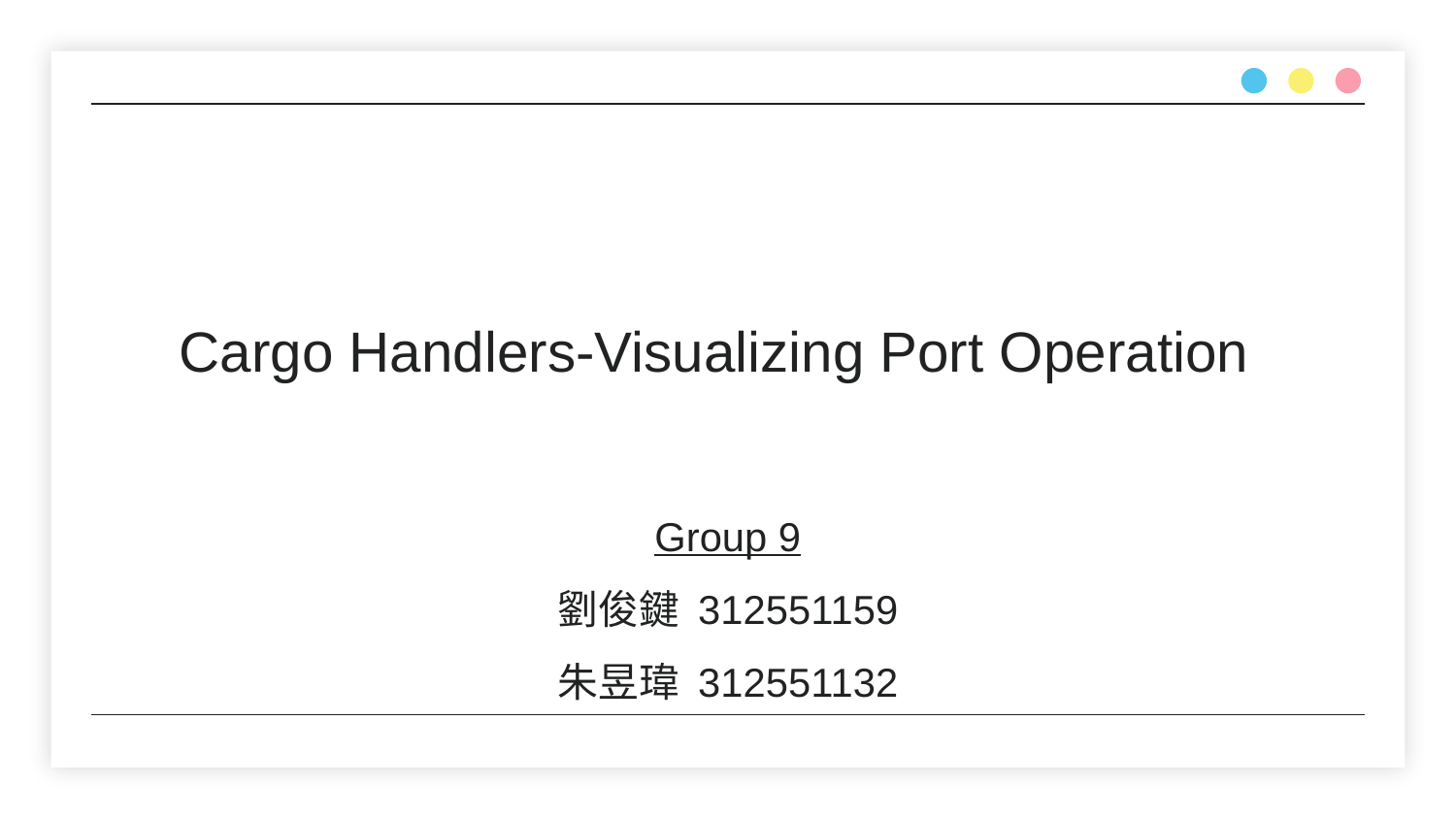

# Cargo Handlers-Visualizing Port Operation
Group 9
劉俊鍵 312551159
朱昱瑋 312551132